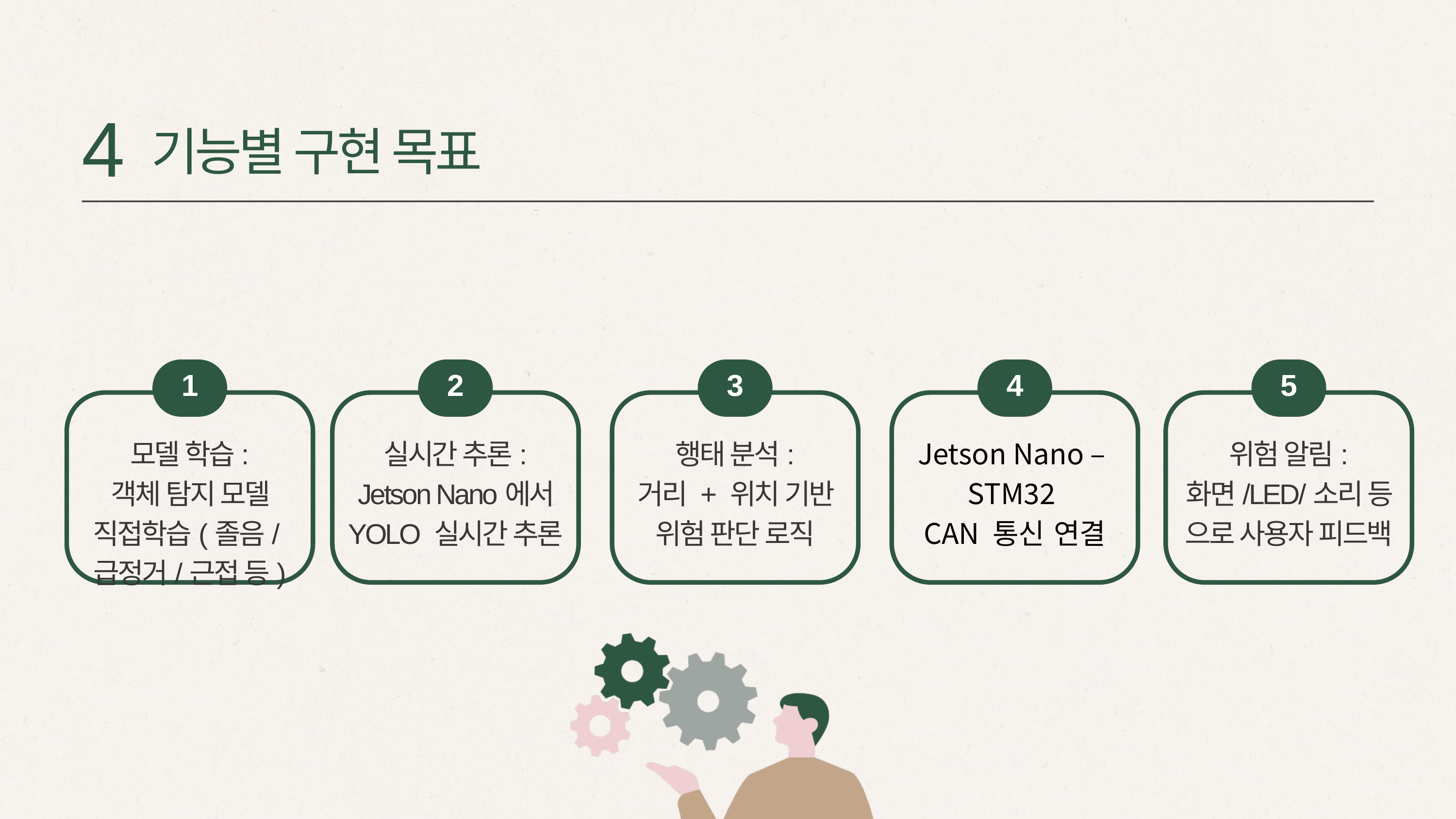

4
기능별 구현 목표

1

2

3

4

5

모델 학습:
객체 탐지 모델 직접학습(졸음/급정거/근접 등)
실시간 추론:
Jetson Nano에서 YOLO 실시간 추론
행태 분석:
거리 + 위치 기반 위험 판단 로직
Jetson Nano –
STM32
CAN 통신 연결
위험 알림:
화면/LED/소리 등 으로 사용자 피드백